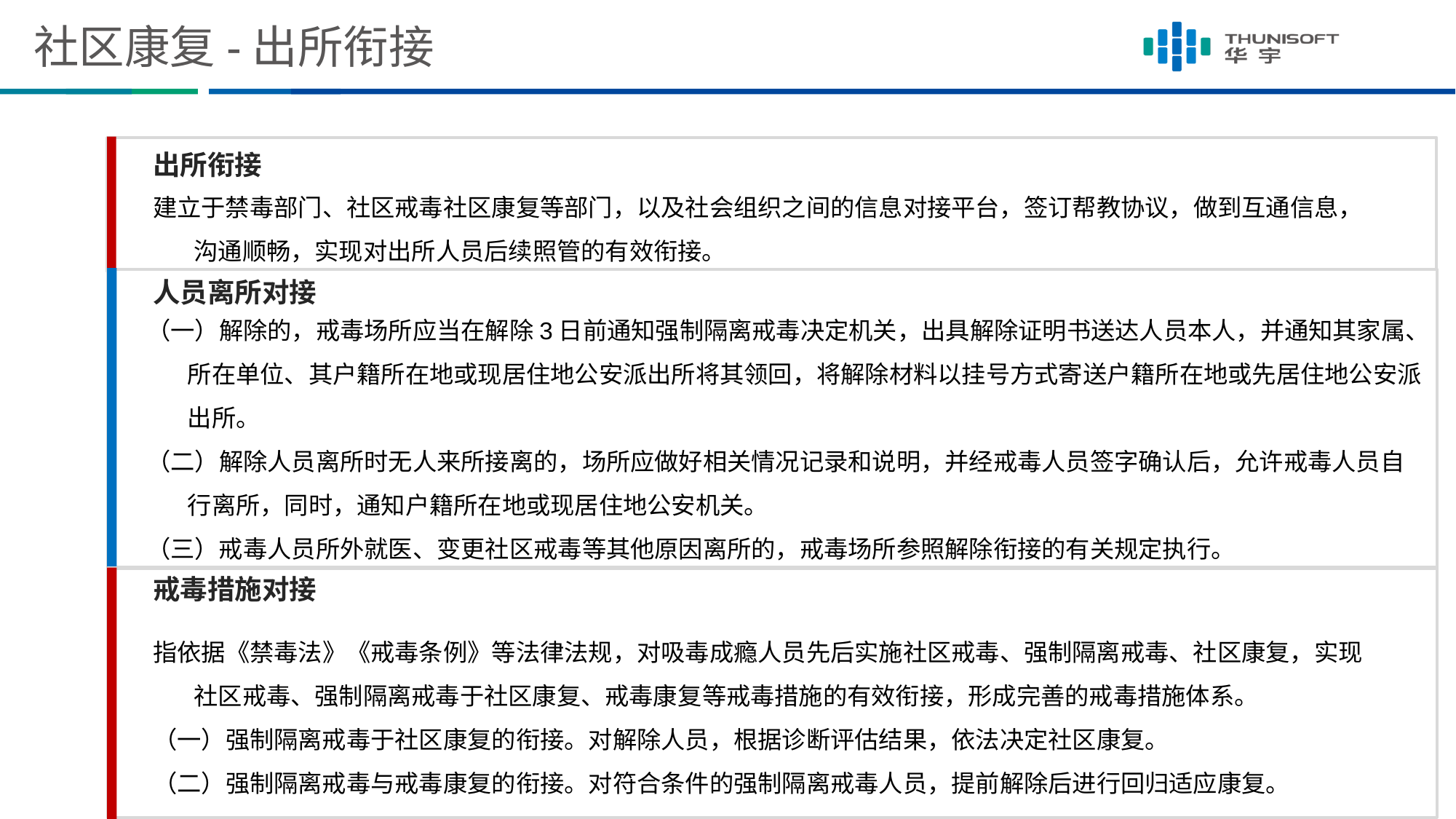

# 社区康复-出所衔接

出所衔接
建立于禁毒部门、社区戒毒社区康复等部门，以及社会组织之间的信息对接平台，签订帮教协议，做到互通信息，沟通顺畅，实现对出所人员后续照管的有效衔接。

人员离所对接
（一）解除的，戒毒场所应当在解除3日前通知强制隔离戒毒决定机关，出具解除证明书送达人员本人，并通知其家属、所在单位、其户籍所在地或现居住地公安派出所将其领回，将解除材料以挂号方式寄送户籍所在地或先居住地公安派出所。
（二）解除人员离所时无人来所接离的，场所应做好相关情况记录和说明，并经戒毒人员签字确认后，允许戒毒人员自行离所，同时，通知户籍所在地或现居住地公安机关。
（三）戒毒人员所外就医、变更社区戒毒等其他原因离所的，戒毒场所参照解除衔接的有关规定执行。
戒毒措施对接

指依据《禁毒法》《戒毒条例》等法律法规，对吸毒成瘾人员先后实施社区戒毒、强制隔离戒毒、社区康复，实现社区戒毒、强制隔离戒毒于社区康复、戒毒康复等戒毒措施的有效衔接，形成完善的戒毒措施体系。
（一）强制隔离戒毒于社区康复的衔接。对解除人员，根据诊断评估结果，依法决定社区康复。
（二）强制隔离戒毒与戒毒康复的衔接。对符合条件的强制隔离戒毒人员，提前解除后进行回归适应康复。